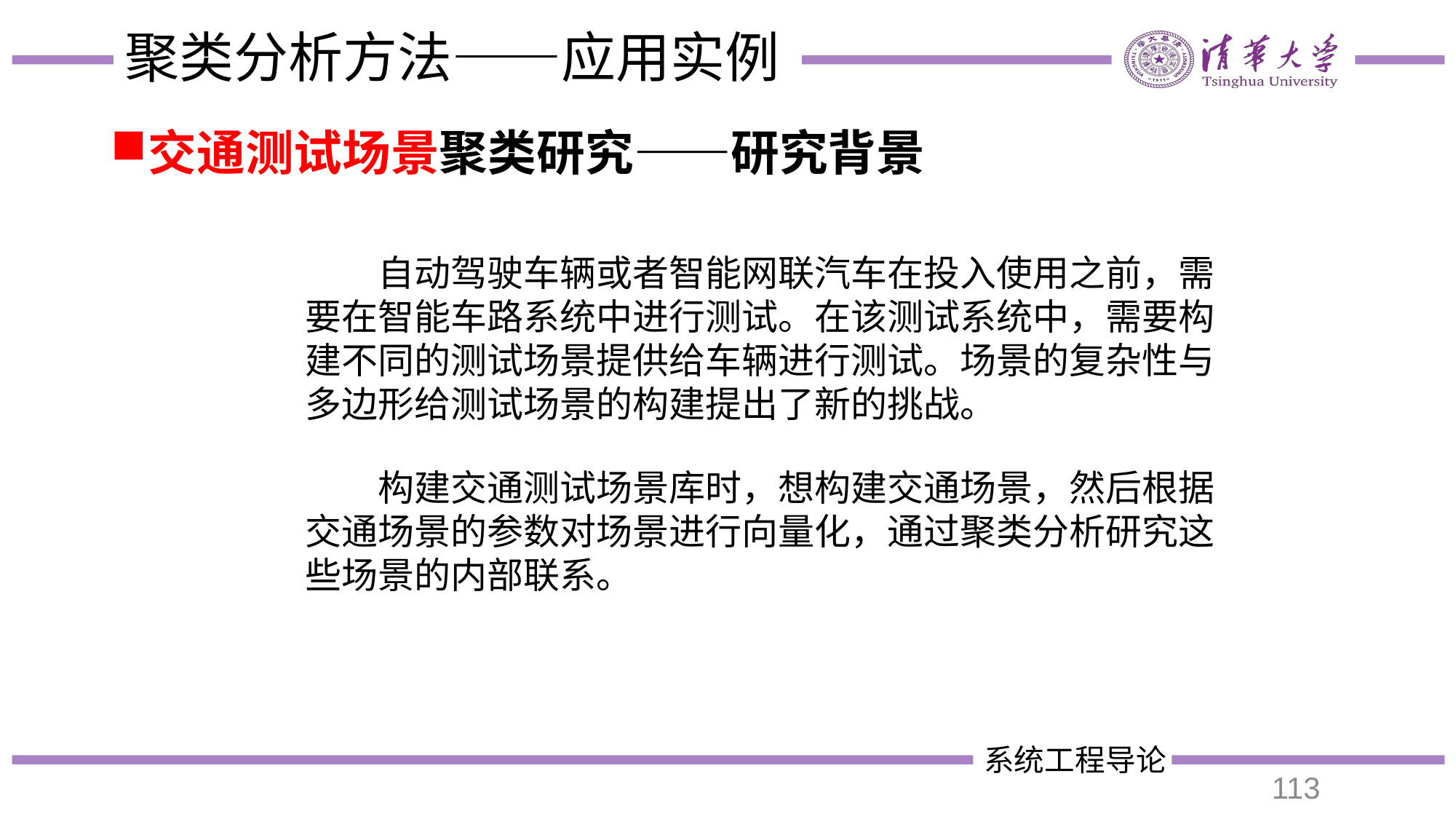

# 聚类分析方法——应用实例
交通测试场景聚类研究——研究背景
　　自动驾驶车辆或者智能网联汽车在投入使用之前，需要在智能车路系统中进行测试。在该测试系统中，需要构建不同的测试场景提供给车辆进行测试。场景的复杂性与多边形给测试场景的构建提出了新的挑战。
　　构建交通测试场景库时，想构建交通场景，然后根据交通场景的参数对场景进行向量化，通过聚类分析研究这些场景的内部联系。
113